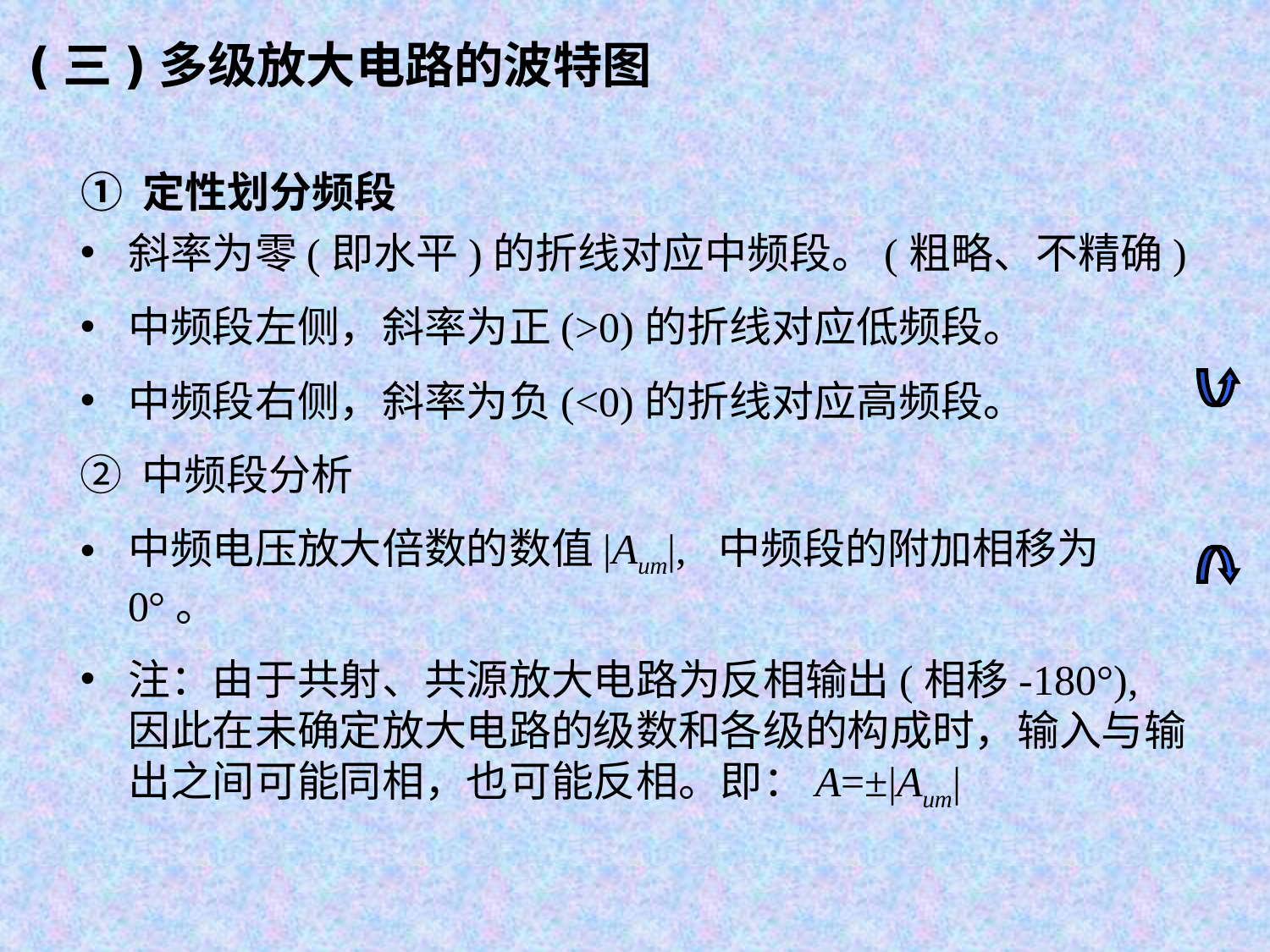

(三)多级放大电路的波特图
① 定性划分频段
斜率为零(即水平)的折线对应中频段。(粗略、不精确)
中频段左侧，斜率为正(>0)的折线对应低频段。
中频段右侧，斜率为负(<0)的折线对应高频段。
② 中频段分析
中频电压放大倍数的数值|Aum|,  中频段的附加相移为0°。
注：由于共射、共源放大电路为反相输出(相移-180°), 因此在未确定放大电路的级数和各级的构成时，输入与输出之间可能同相，也可能反相。即：A=±|Aum|